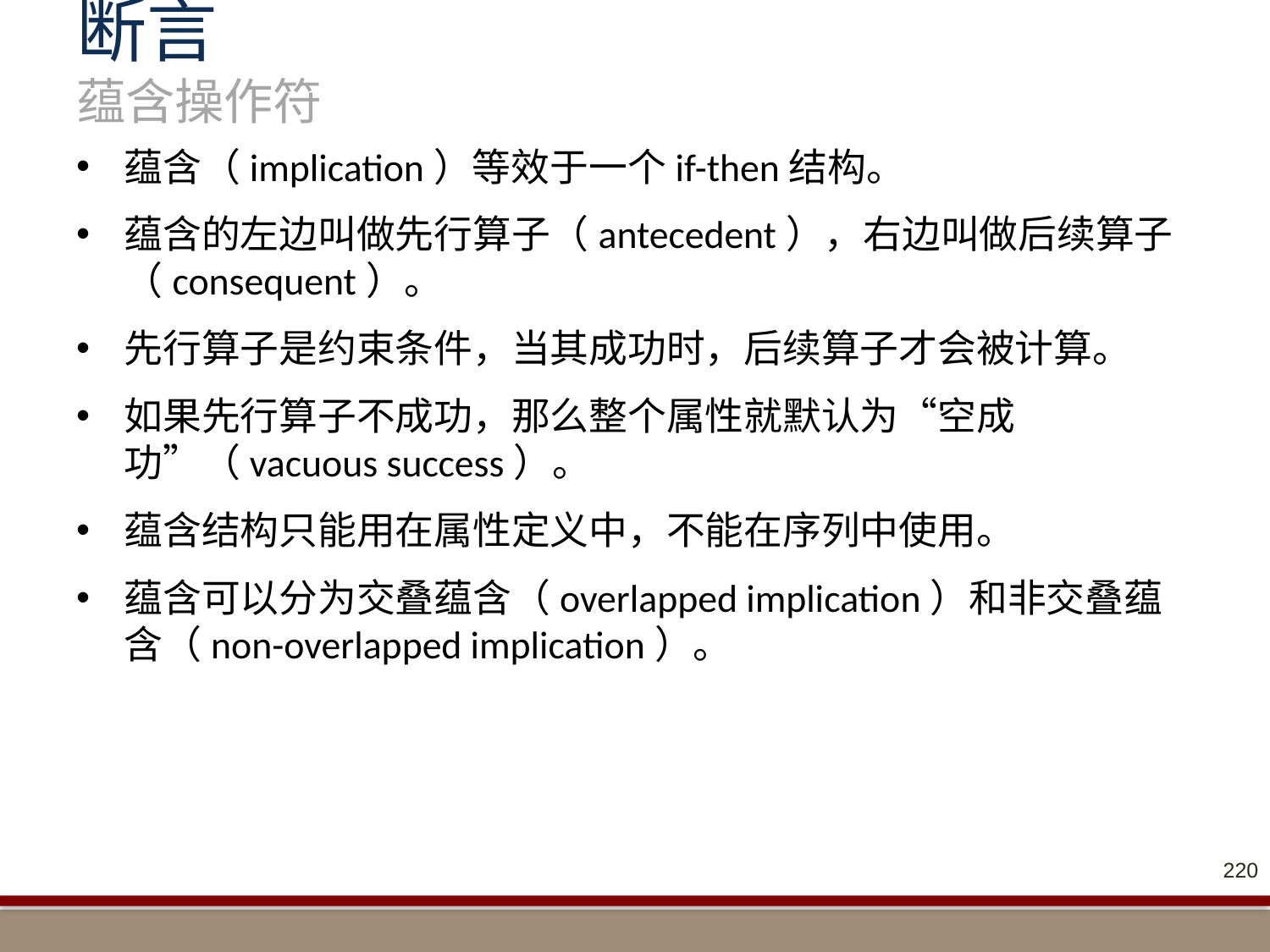

# 断言 蕴含操作符
蕴含（implication）等效于一个if-then结构。
蕴含的左边叫做先行算子（antecedent），右边叫做后续算子（consequent）。
先行算子是约束条件，当其成功时，后续算子才会被计算。
如果先行算子不成功，那么整个属性就默认为“空成功”（vacuous success）。
蕴含结构只能用在属性定义中，不能在序列中使用。
蕴含可以分为交叠蕴含（overlapped implication）和非交叠蕴含（non-overlapped implication）。
220